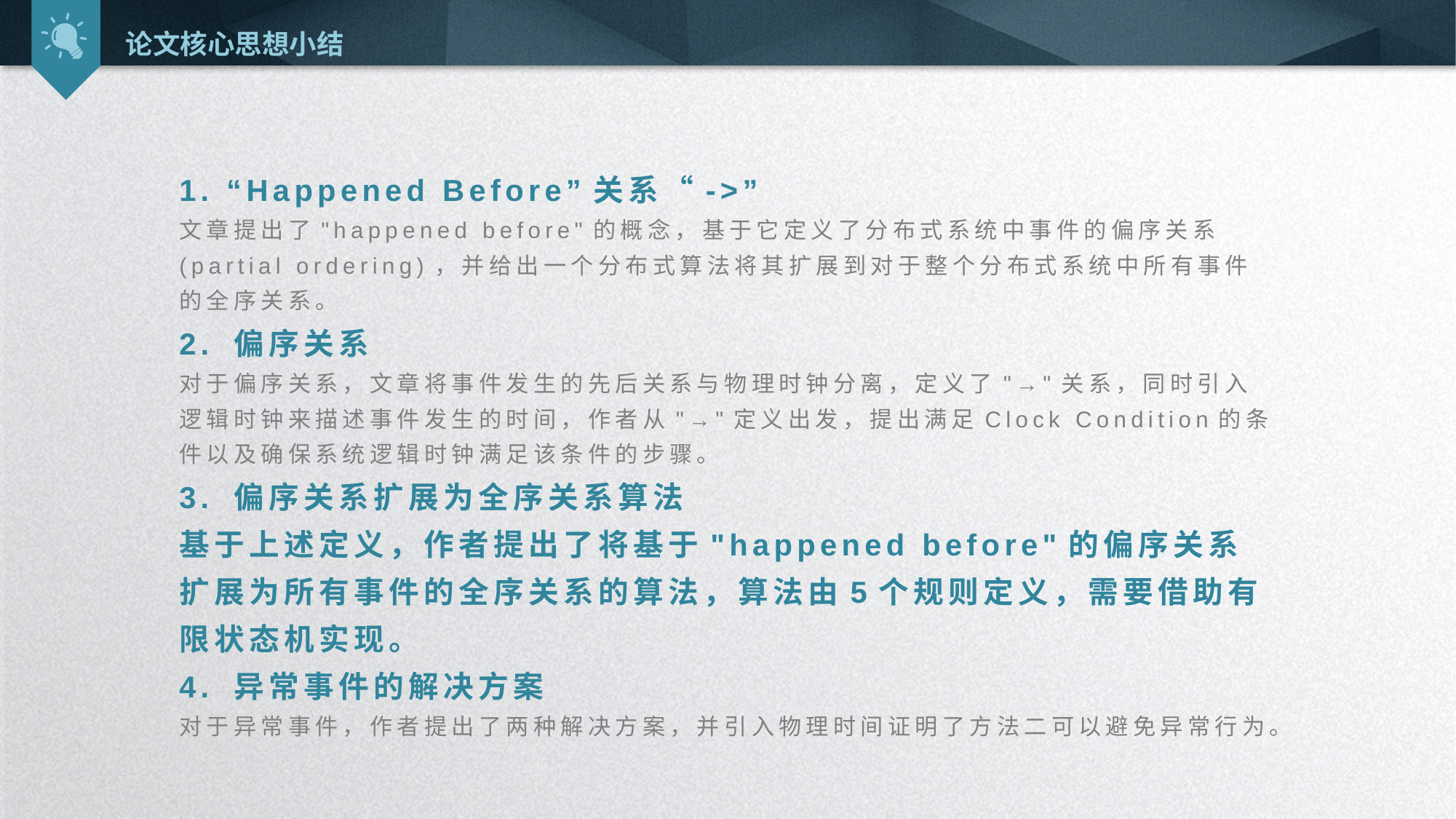

论文核心思想小结
1. “Happened Before”关系“->”
文章提出了"happened before"的概念，基于它定义了分布式系统中事件的偏序关系(partial ordering)，并给出一个分布式算法将其扩展到对于整个分布式系统中所有事件的全序关系。
2. 偏序关系
对于偏序关系，文章将事件发生的先后关系与物理时钟分离，定义了"→"关系，同时引入逻辑时钟来描述事件发生的时间，作者从"→"定义出发，提出满足Clock Condition的条件以及确保系统逻辑时钟满足该条件的步骤。
3. 偏序关系扩展为全序关系算法基于上述定义，作者提出了将基于"happened before"的偏序关系扩展为所有事件的全序关系的算法，算法由5个规则定义，需要借助有限状态机实现。
4. 异常事件的解决方案
对于异常事件，作者提出了两种解决方案，并引入物理时间证明了方法二可以避免异常行为。
延时符